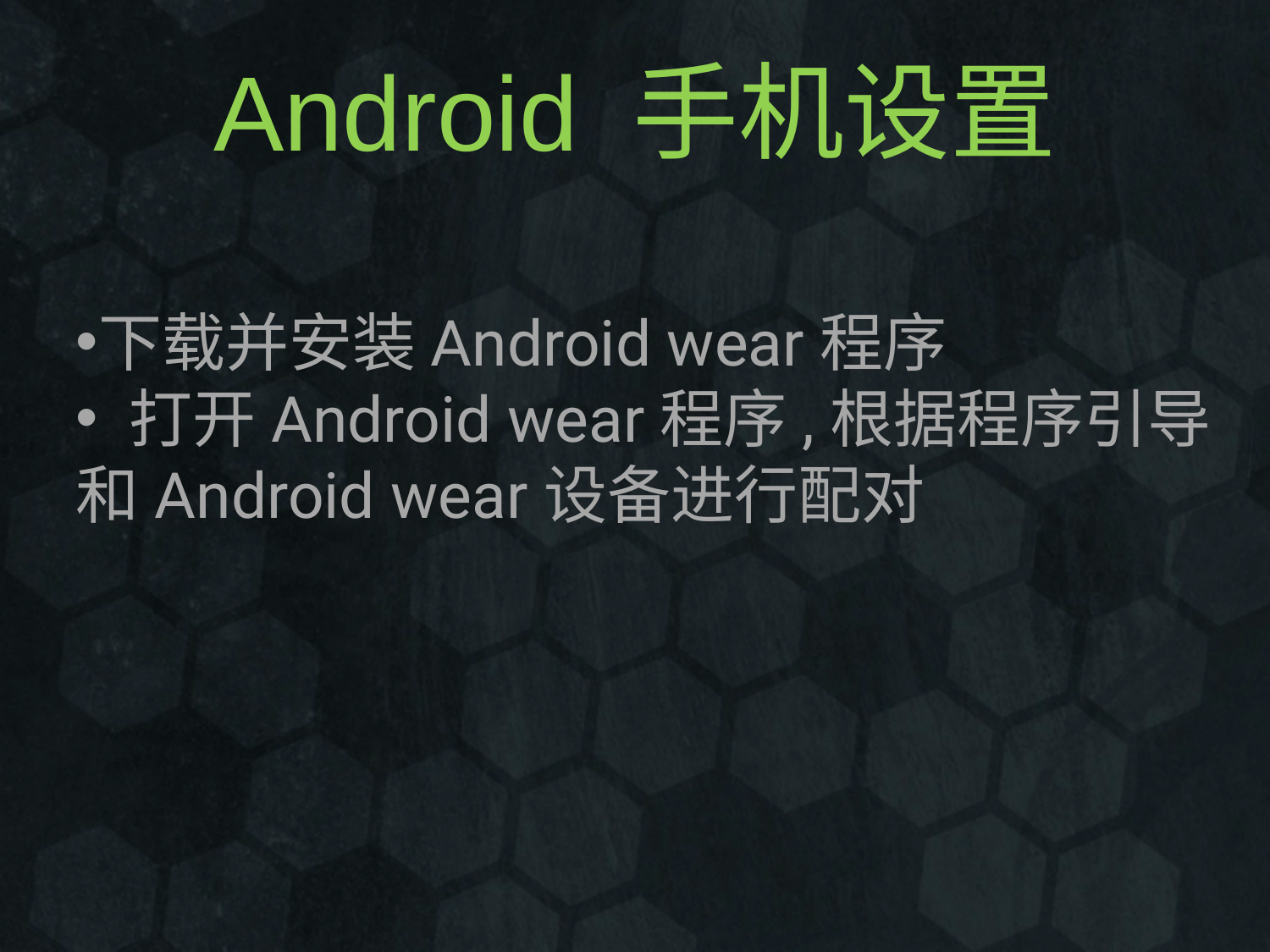

# Android 手机设置
下载并安装Android wear程序
 打开Android wear程序,根据程序引导和Android wear设备进行配对